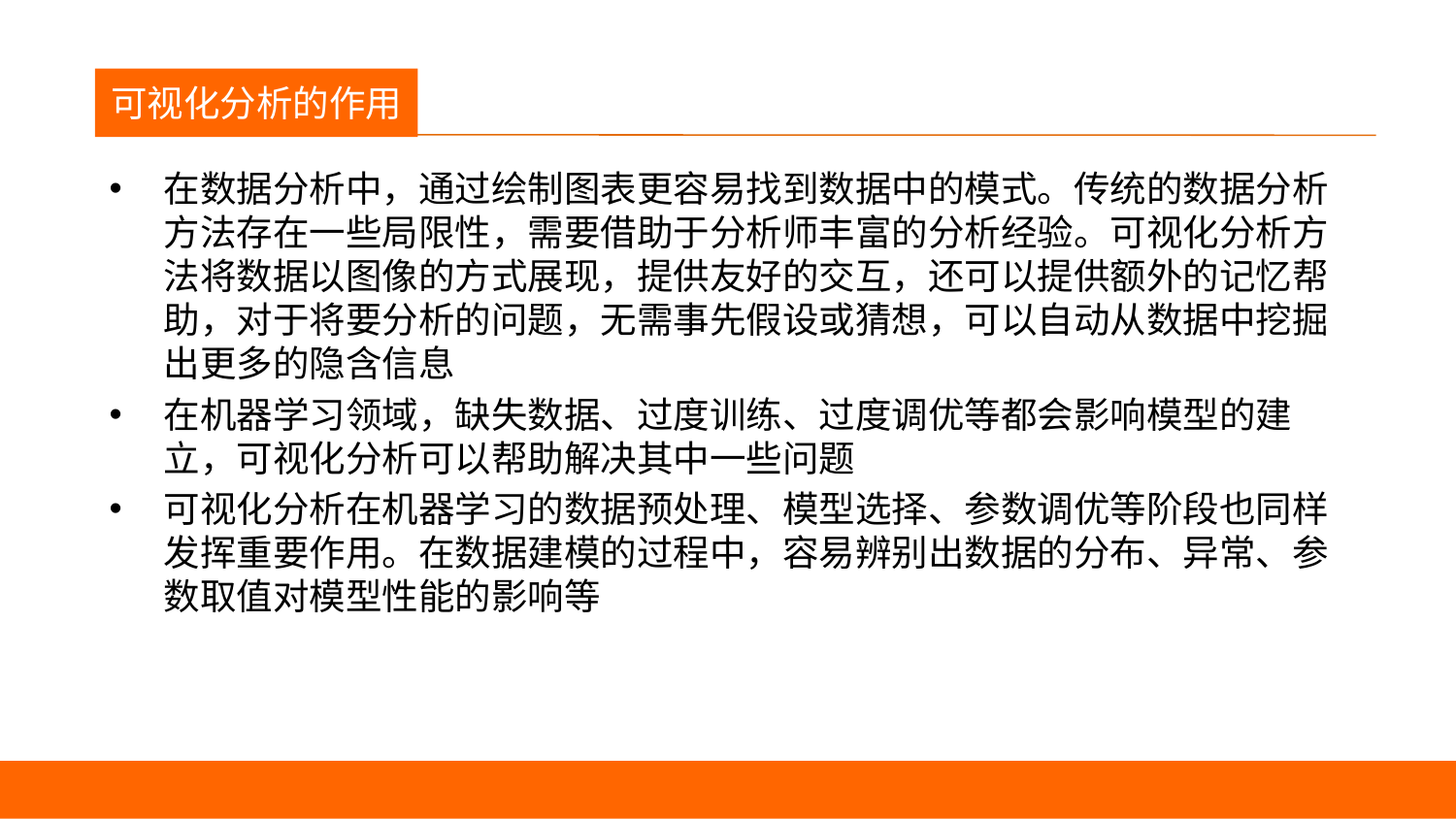

议程
可视化分析的作用

在数据分析中，通过绘制图表更容易找到数据中的模式。传统的数据分析方法存在一些局限性，需要借助于分析师丰富的分析经验。可视化分析方法将数据以图像的方式展现，提供友好的交互，还可以提供额外的记忆帮助，对于将要分析的问题，无需事先假设或猜想，可以自动从数据中挖掘出更多的隐含信息
在机器学习领域，缺失数据、过度训练、过度调优等都会影响模型的建立，可视化分析可以帮助解决其中一些问题
可视化分析在机器学习的数据预处理、模型选择、参数调优等阶段也同样发挥重要作用。在数据建模的过程中，容易辨别出数据的分布、异常、参数取值对模型性能的影响等